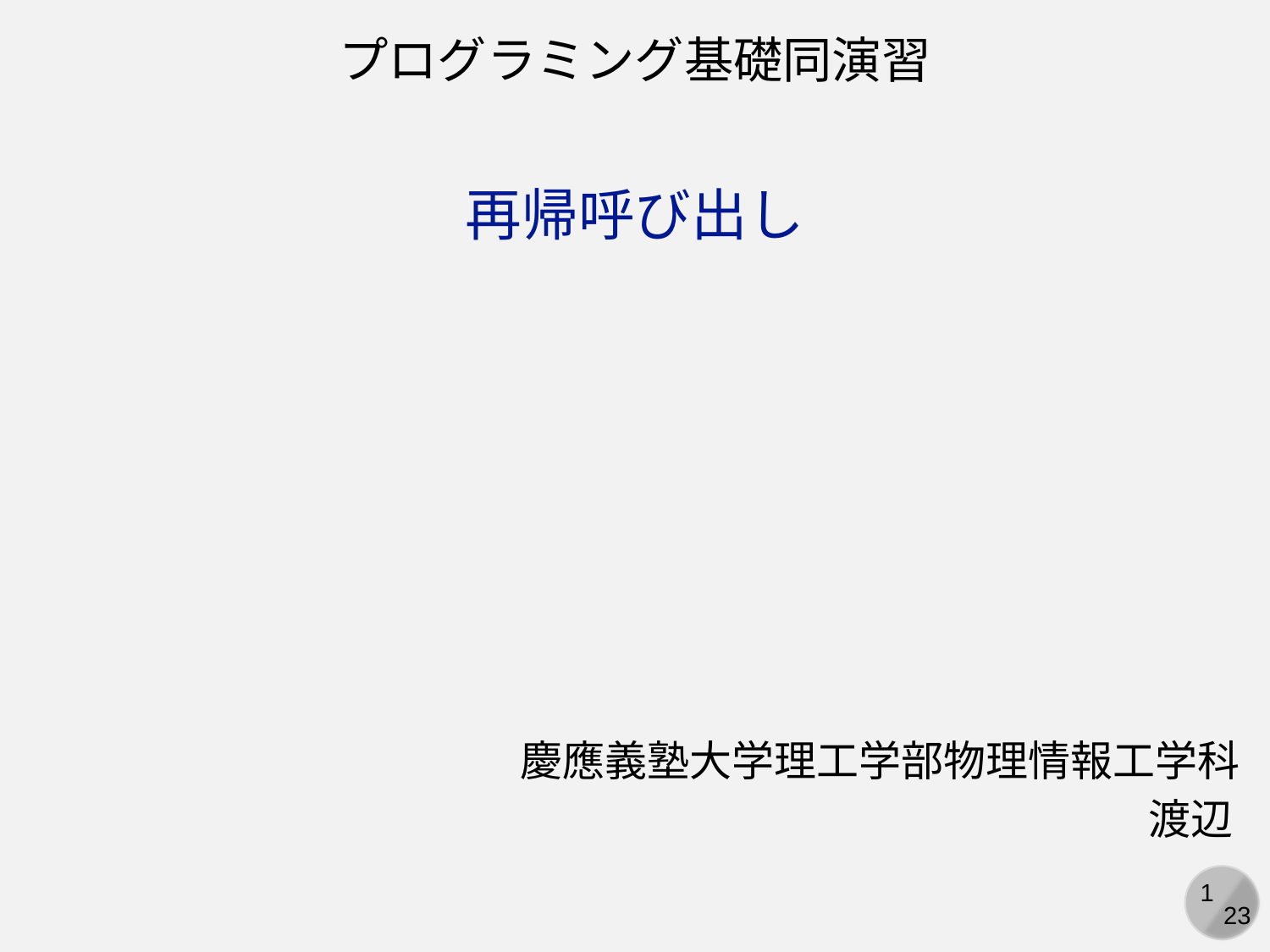

プログラミング基礎同演習
再帰呼び出し
慶應義塾大学理工学部物理情報工学科
渡辺